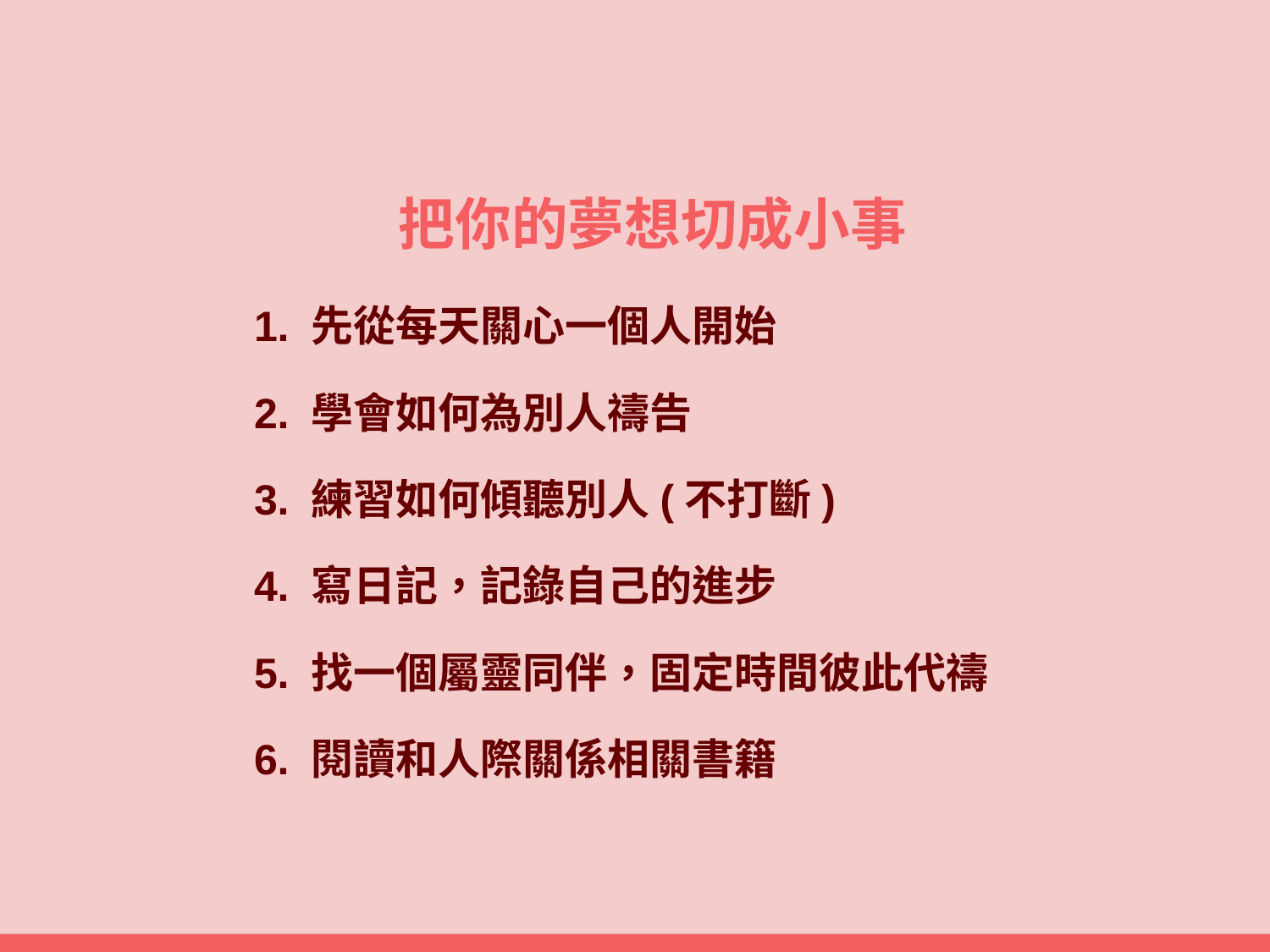

# 把你的夢想切成小事
1. 先從每天關心一個人開始
2. 學會如何為別人禱告
3. 練習如何傾聽別人(不打斷)
4. 寫日記，記錄自己的進步
5. 找一個屬靈同伴，固定時間彼此代禱
6. 閱讀和人際關係相關書籍